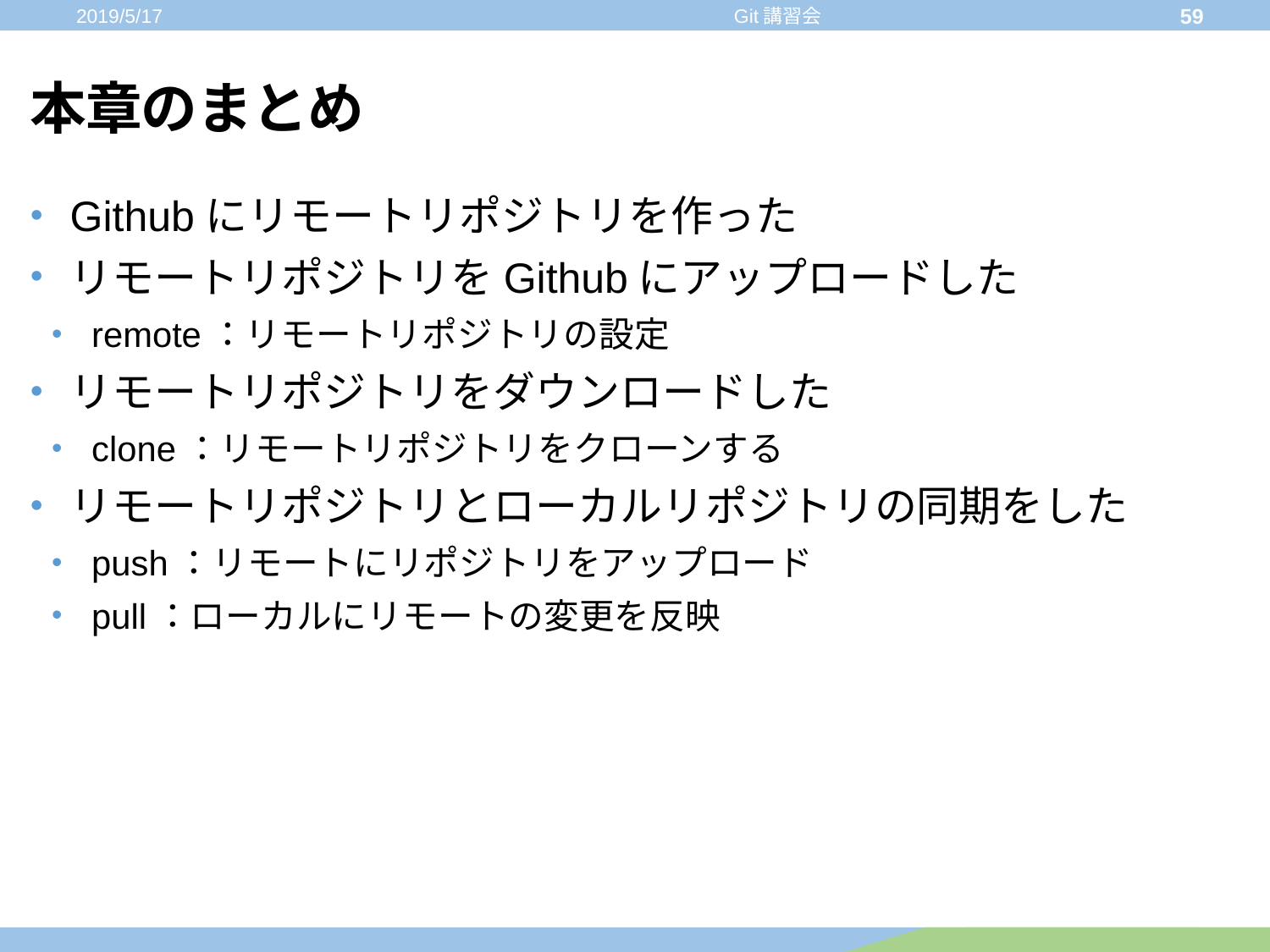

2019/5/17
59
Git講習会
# 本章のまとめ
Githubにリモートリポジトリを作った
リモートリポジトリをGithubにアップロードした
remote：リモートリポジトリの設定
リモートリポジトリをダウンロードした
clone：リモートリポジトリをクローンする
リモートリポジトリとローカルリポジトリの同期をした
push：リモートにリポジトリをアップロード
pull：ローカルにリモートの変更を反映